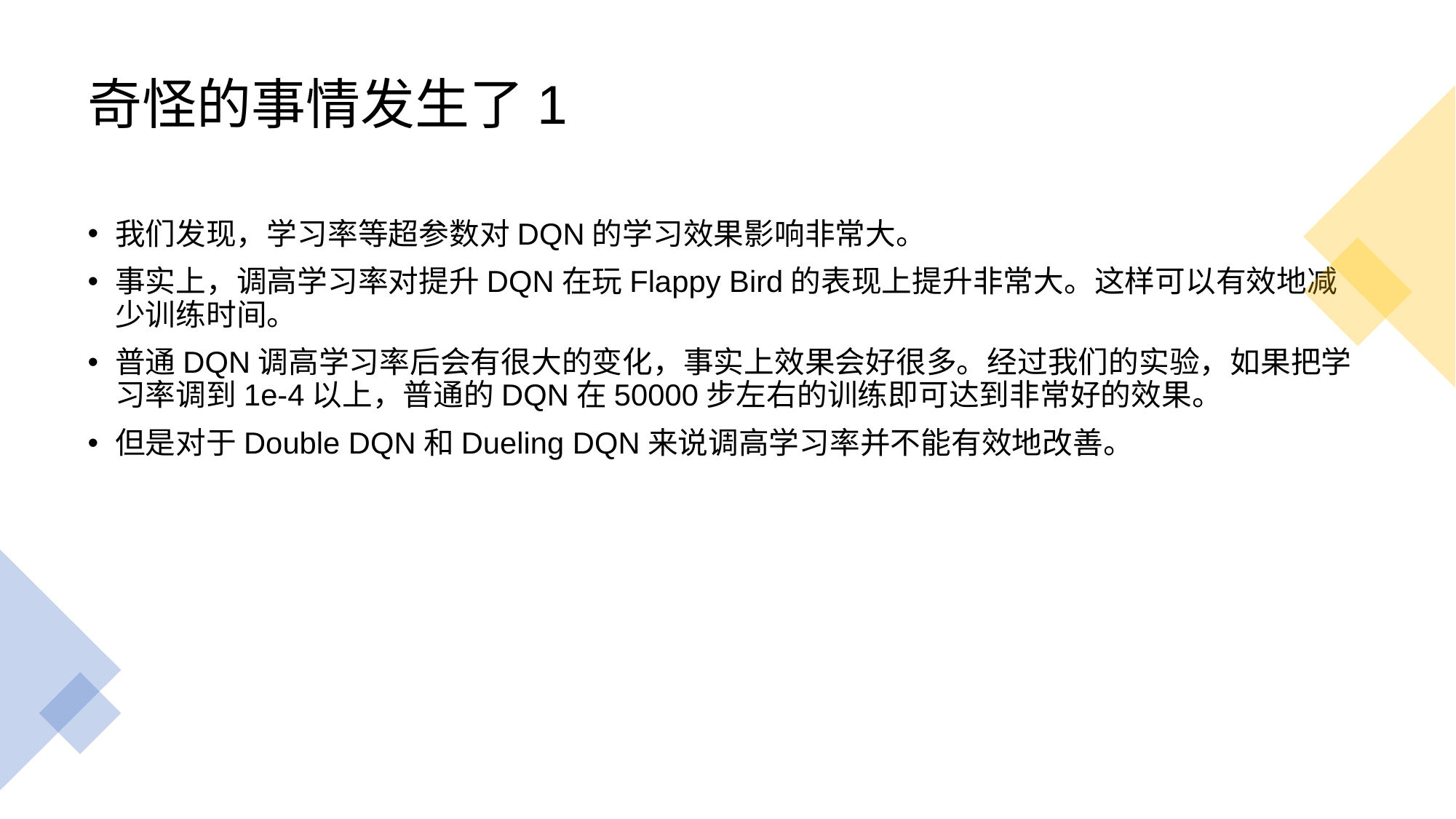

# 奇怪的事情发生了1

我们发现，学习率等超参数对DQN的学习效果影响非常大。
事实上，调高学习率对提升DQN在玩Flappy Bird的表现上提升非常大。这样可以有效地减少训练时间。
普通DQN调高学习率后会有很大的变化，事实上效果会好很多。经过我们的实验，如果把学习率调到1e-4以上，普通的DQN在50000步左右的训练即可达到非常好的效果。
但是对于Double DQN和Dueling DQN来说调高学习率并不能有效地改善。